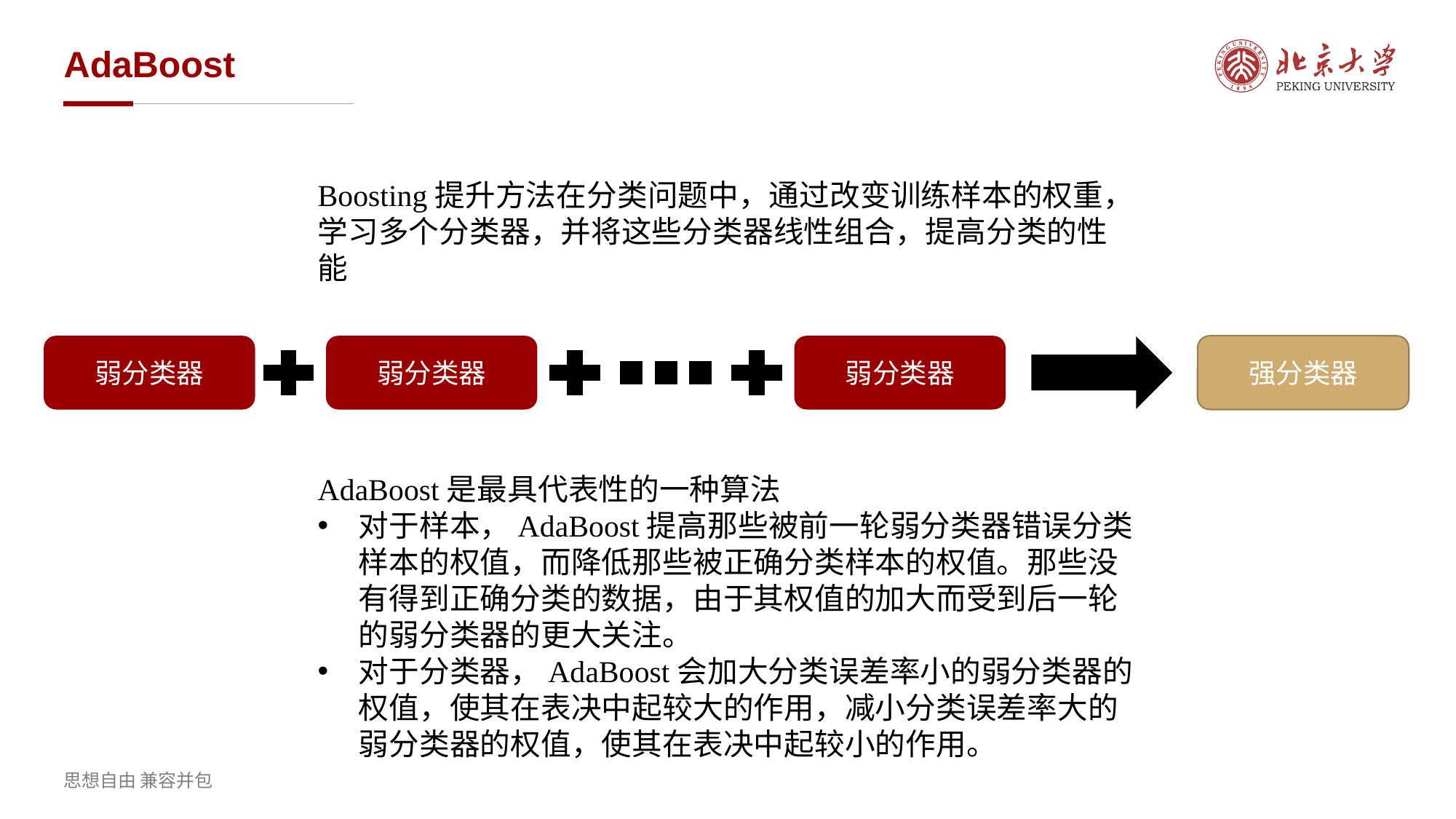

# AdaBoost
Boosting提升方法在分类问题中，通过改变训练样本的权重，学习多个分类器，并将这些分类器线性组合，提高分类的性能
弱分类器
弱分类器
弱分类器
强分类器

AdaBoost是最具代表性的一种算法
对于样本，AdaBoost提高那些被前一轮弱分类器错误分类样本的权值，而降低那些被正确分类样本的权值。那些没有得到正确分类的数据，由于其权值的加大而受到后一轮的弱分类器的更大关注。
对于分类器，AdaBoost会加大分类误差率小的弱分类器的权值，使其在表决中起较大的作用，减小分类误差率大的弱分类器的权值，使其在表决中起较小的作用。